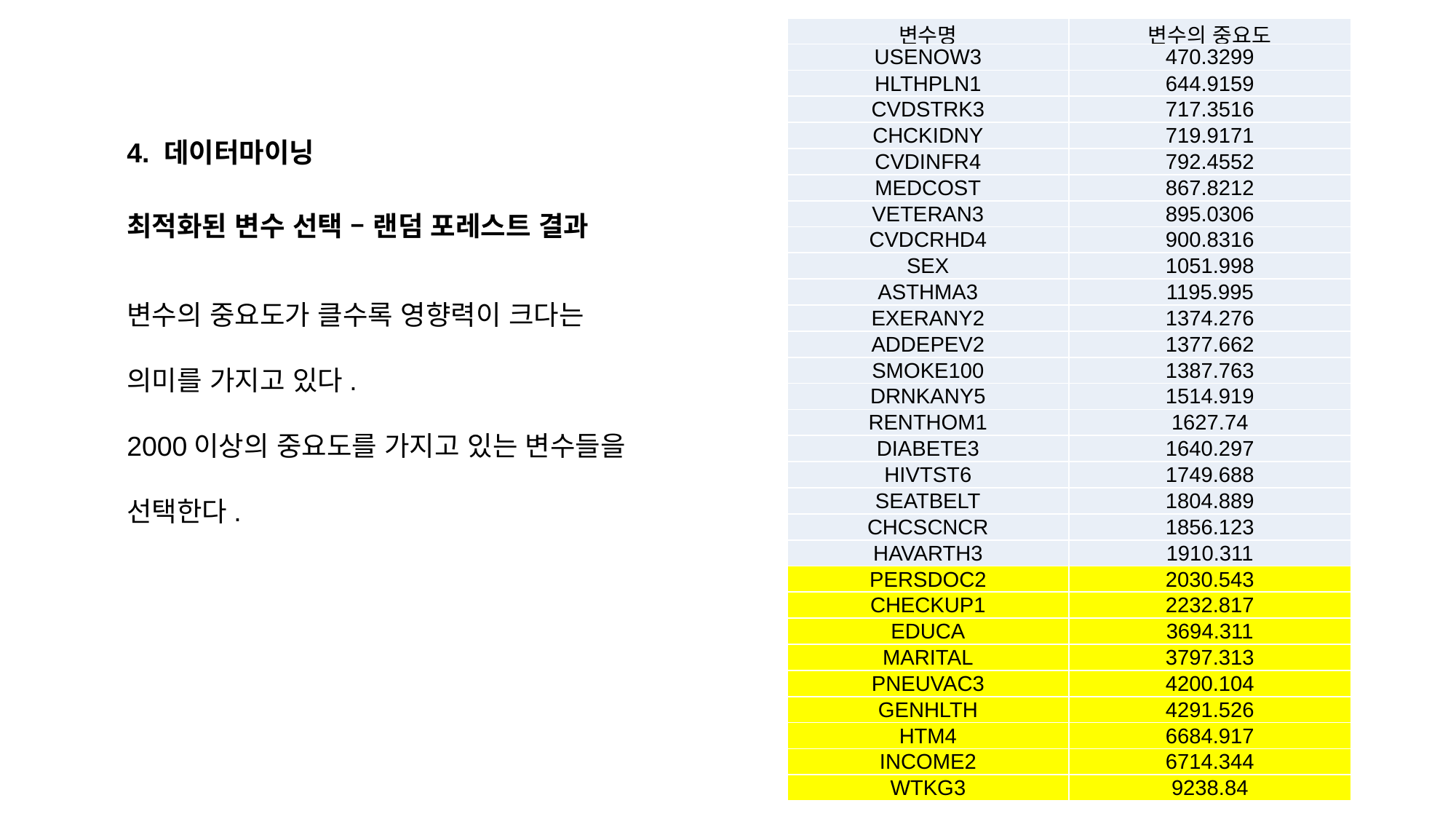

| 변수명 | 변수의 중요도 |
| --- | --- |
| USENOW3 | 470.3299 |
| HLTHPLN1 | 644.9159 |
| CVDSTRK3 | 717.3516 |
| CHCKIDNY | 719.9171 |
| CVDINFR4 | 792.4552 |
| MEDCOST | 867.8212 |
| VETERAN3 | 895.0306 |
| CVDCRHD4 | 900.8316 |
| SEX | 1051.998 |
| ASTHMA3 | 1195.995 |
| EXERANY2 | 1374.276 |
| ADDEPEV2 | 1377.662 |
| SMOKE100 | 1387.763 |
| DRNKANY5 | 1514.919 |
| RENTHOM1 | 1627.74 |
| DIABETE3 | 1640.297 |
| HIVTST6 | 1749.688 |
| SEATBELT | 1804.889 |
| CHCSCNCR | 1856.123 |
| HAVARTH3 | 1910.311 |
| PERSDOC2 | 2030.543 |
| CHECKUP1 | 2232.817 |
| EDUCA | 3694.311 |
| MARITAL | 3797.313 |
| PNEUVAC3 | 4200.104 |
| GENHLTH | 4291.526 |
| HTM4 | 6684.917 |
| INCOME2 | 6714.344 |
| WTKG3 | 9238.84 |
4. 데이터마이닝
최적화된 변수 선택 – 랜덤 포레스트 결과
변수의 중요도가 클수록 영향력이 크다는

의미를 가지고 있다.

2000이상의 중요도를 가지고 있는 변수들을

선택한다.